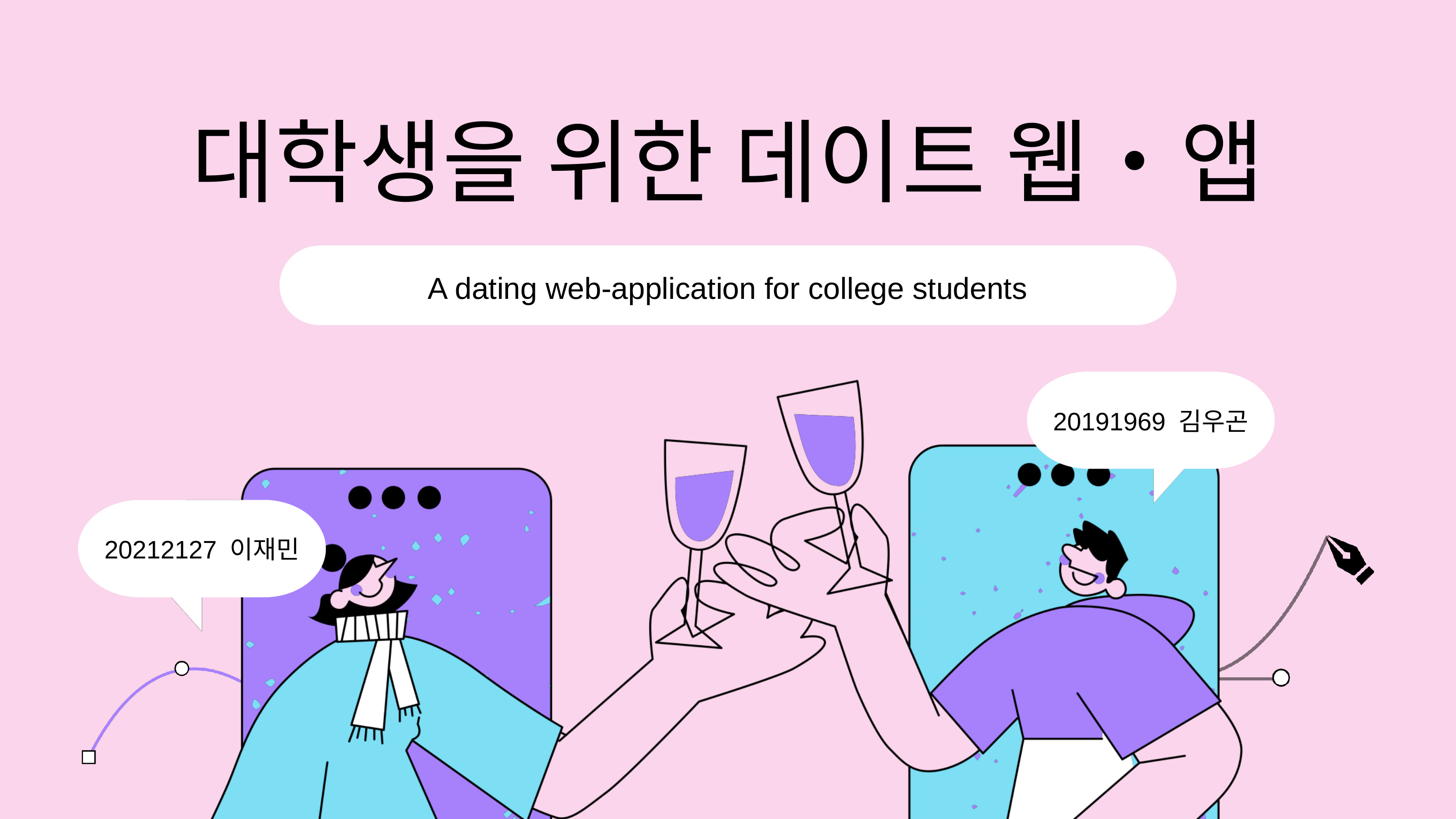

대학생을 위한 데이트 웹・앱

A dating web-application for college students

20191969 김우곤

20212127 이재민